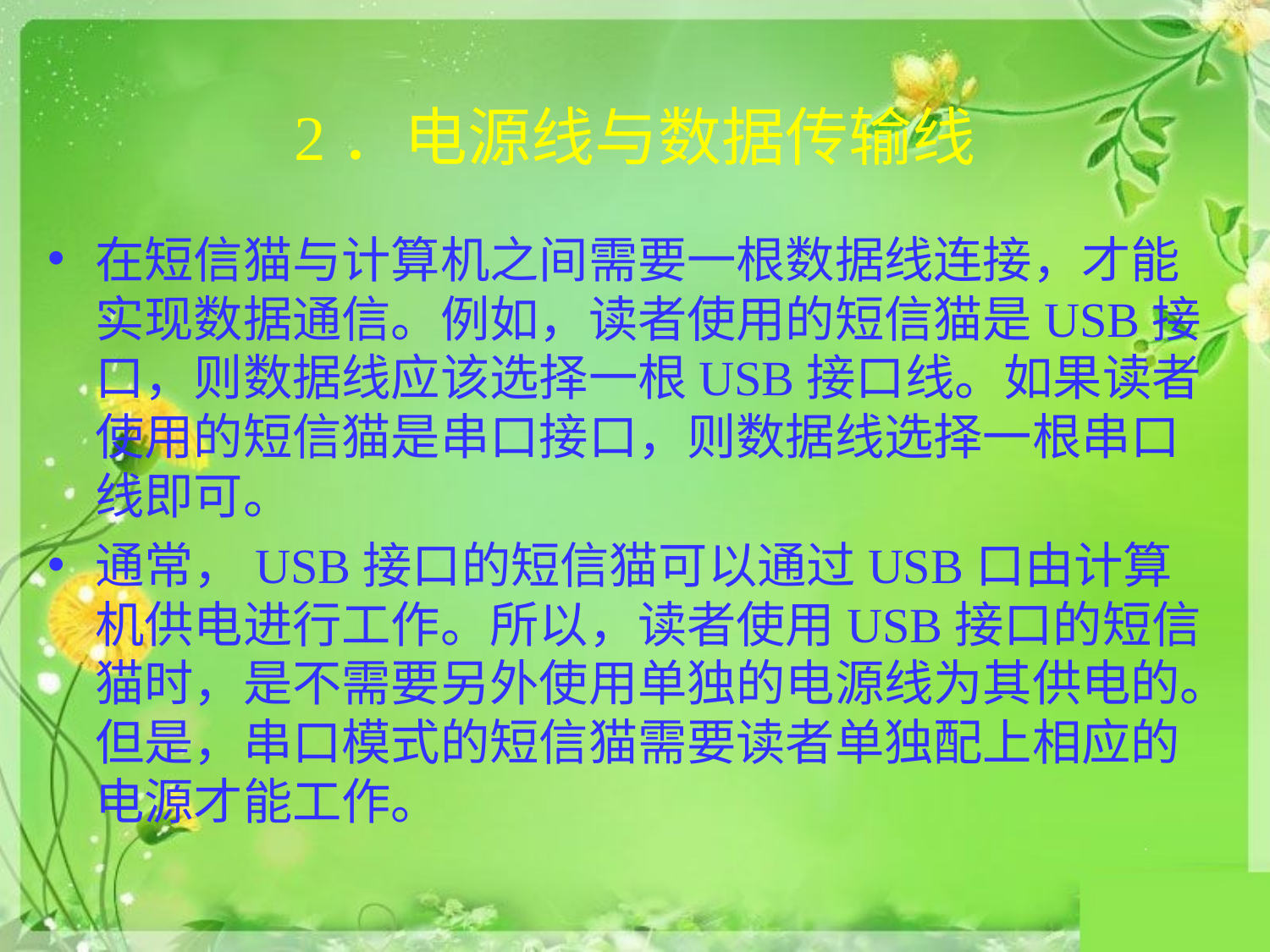

# 2．电源线与数据传输线
在短信猫与计算机之间需要一根数据线连接，才能实现数据通信。例如，读者使用的短信猫是USB接口，则数据线应该选择一根USB接口线。如果读者使用的短信猫是串口接口，则数据线选择一根串口线即可。
通常，USB接口的短信猫可以通过USB口由计算机供电进行工作。所以，读者使用USB接口的短信猫时，是不需要另外使用单独的电源线为其供电的。但是，串口模式的短信猫需要读者单独配上相应的电源才能工作。